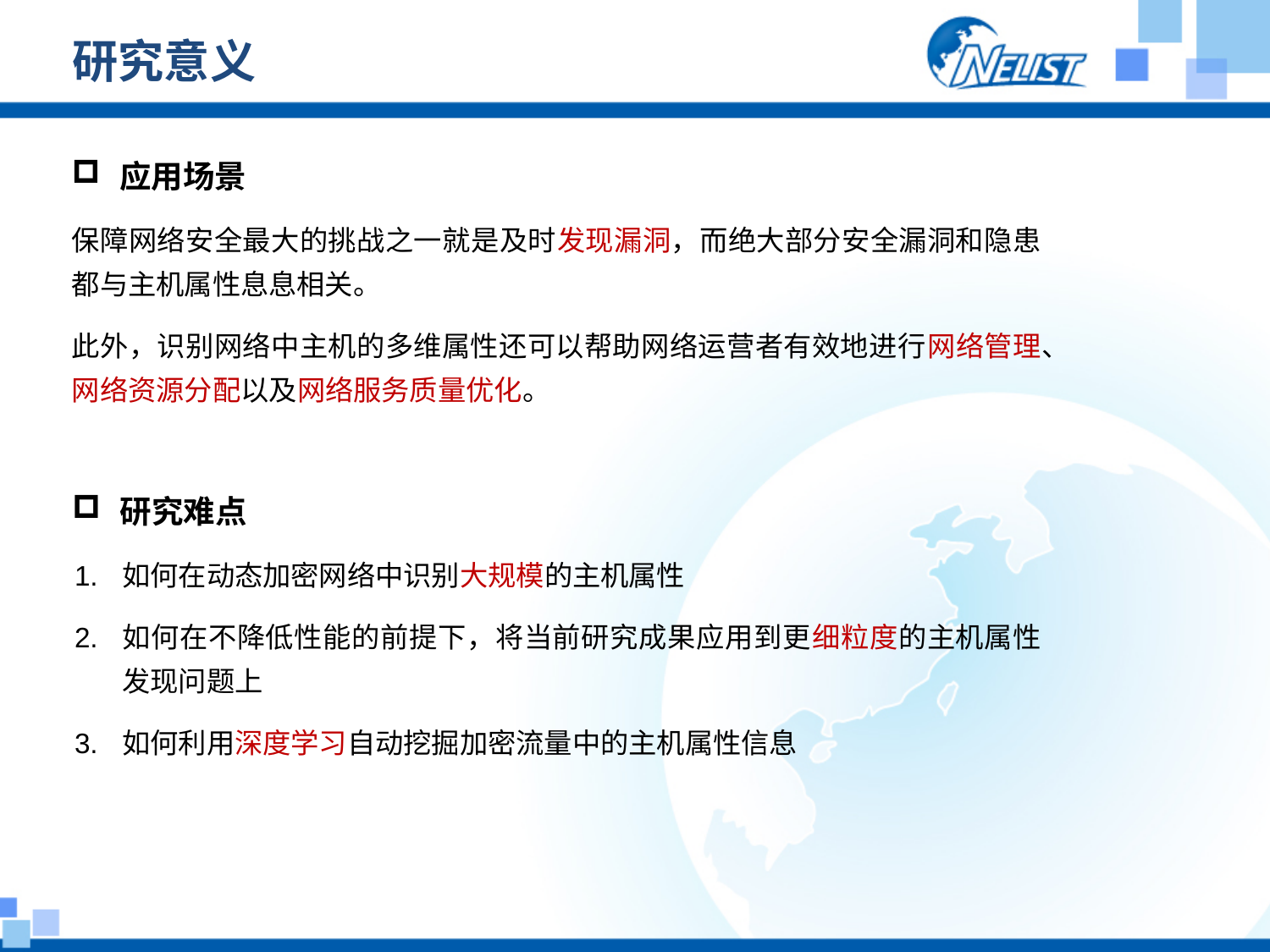

# 研究意义
应用场景
保障网络安全最大的挑战之一就是及时发现漏洞，而绝大部分安全漏洞和隐患都与主机属性息息相关。
此外，识别网络中主机的多维属性还可以帮助网络运营者有效地进行网络管理、网络资源分配以及网络服务质量优化。
研究难点
如何在动态加密网络中识别大规模的主机属性
如何在不降低性能的前提下，将当前研究成果应用到更细粒度的主机属性发现问题上
如何利用深度学习自动挖掘加密流量中的主机属性信息